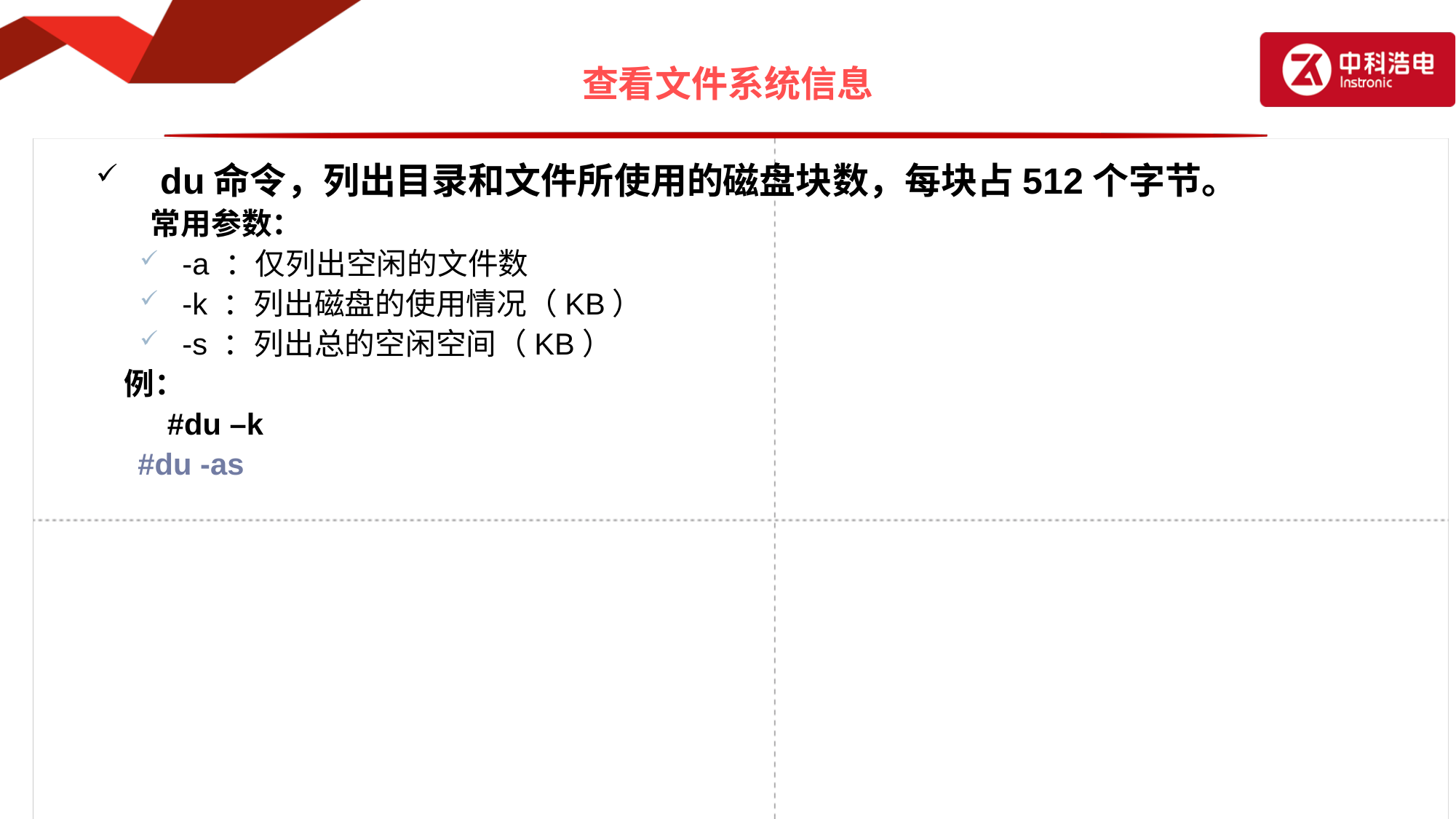

# 查看文件系统信息
 du命令，列出目录和文件所使用的磁盘块数，每块占512个字节。
	常用参数：
 -a ：仅列出空闲的文件数
 -k ：列出磁盘的使用情况（KB）
 -s ：列出总的空闲空间（KB）
   例：
	  #du –k
     #du -as